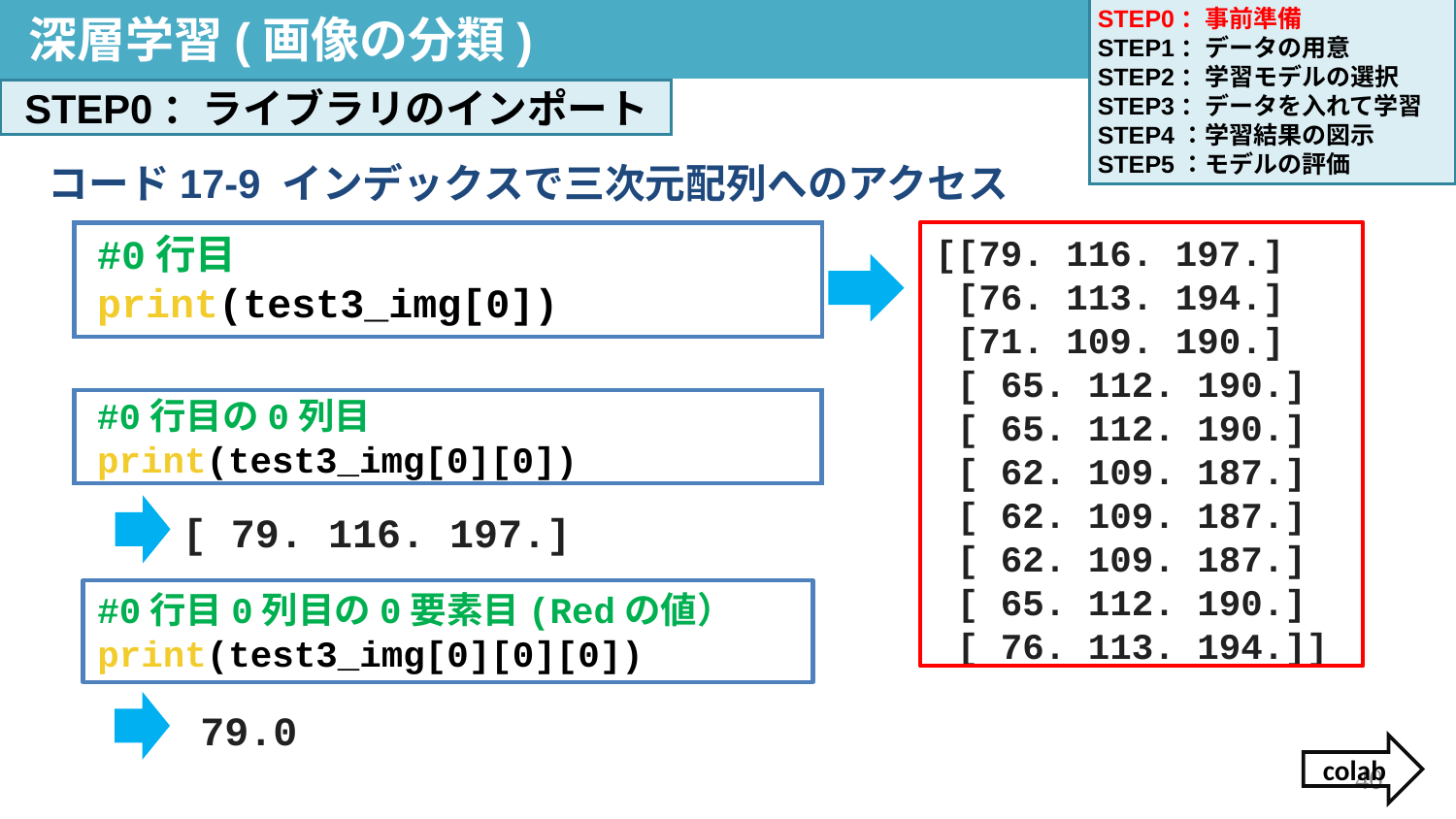

深層学習(画像の分類)
STEP0：事前準備
STEP1：データの用意
STEP2：学習モデルの選択
STEP3：データを入れて学習
STEP4：学習結果の図示
STEP5：モデルの評価
決定木分析
STEP0：ライブラリのインポート
コード17-9 インデックスで三次元配列へのアクセス
#0行目
print(test3_img[0])

[[79. 116. 197.]
 [76. 113. 194.]
 [71. 109. 190.]
 [ 65. 112. 190.]
 [ 65. 112. 190.]
 [ 62. 109. 187.]
 [ 62. 109. 187.]
 [ 62. 109. 187.]
 [ 65. 112. 190.]
 [ 76. 113. 194.]]

#0行目の0列目
print(test3_img[0][0])
[ 79. 116. 197.]

#0行目0列目の0要素目(Redの値） print(test3_img[0][0][0])
79.0

colab
40